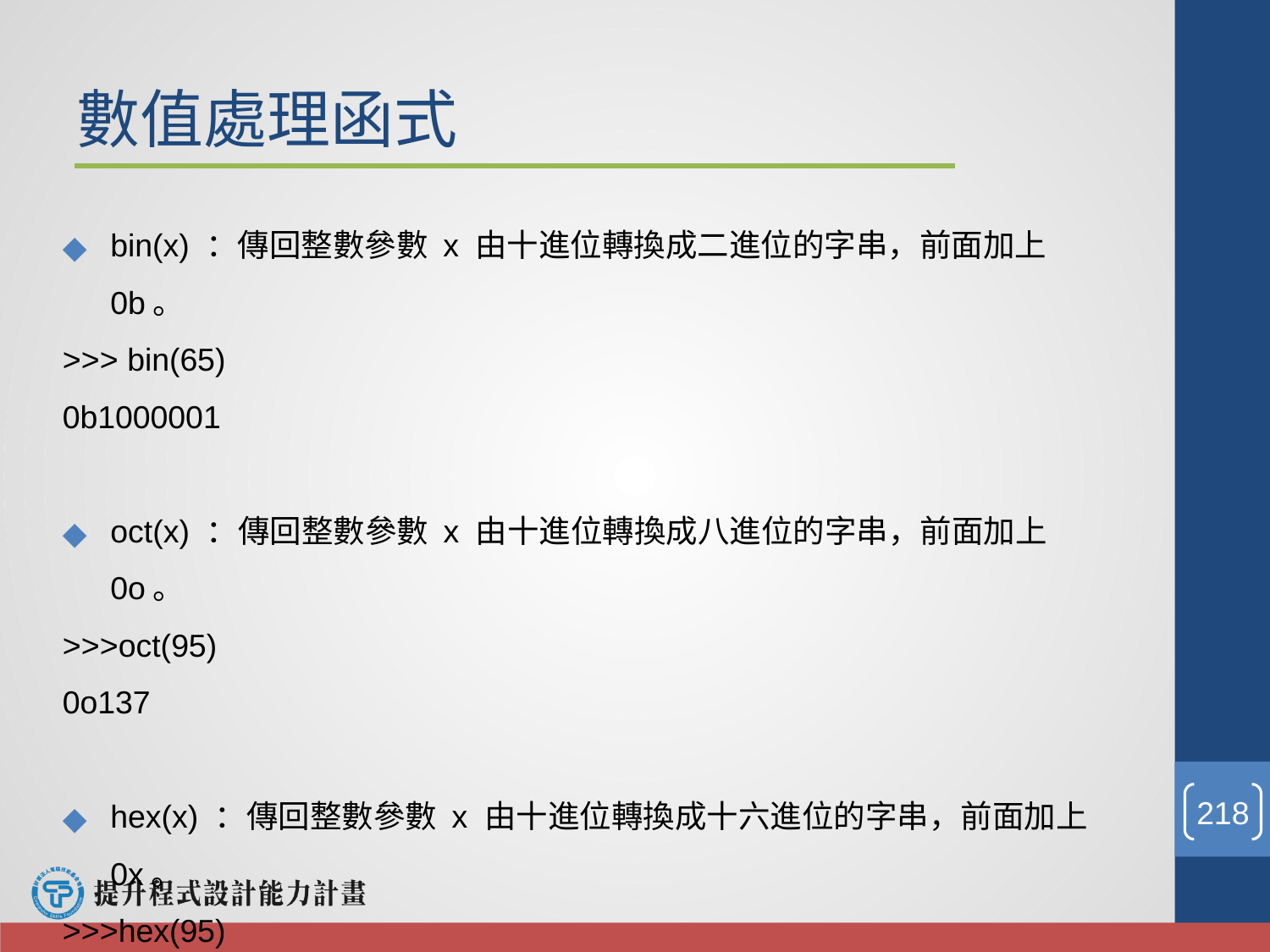

# 數值處理函式
bin(x) ：傳回整數參數 x 由十進位轉換成二進位的字串，前面加上0b。
>>> bin(65)
0b1000001

oct(x) ：傳回整數參數 x 由十進位轉換成八進位的字串，前面加上0o。
>>>oct(95)
0o137

hex(x) ：傳回整數參數 x 由十進位轉換成十六進位的字串，前面加上0x。
>>>hex(95)
0x5f

218